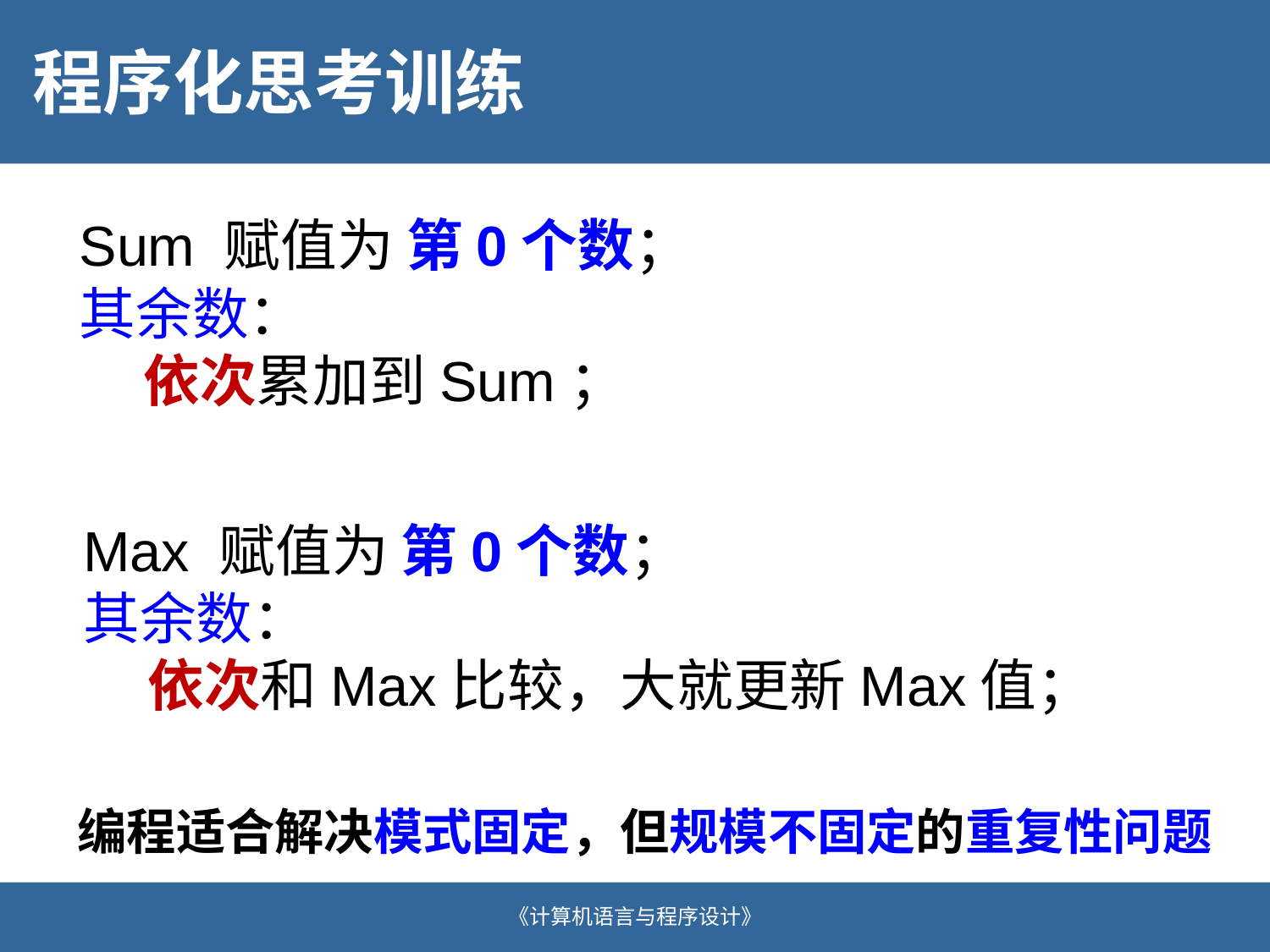

# 程序化思考训练
Sum 赋值为 第0个数；
其余数：
    依次累加到Sum；
Max 赋值为 第0个数；
其余数：
    依次和Max比较，大就更新Max值；
编程适合解决模式固定，但规模不固定的重复性问题

《计算机语言与程序设计》
80